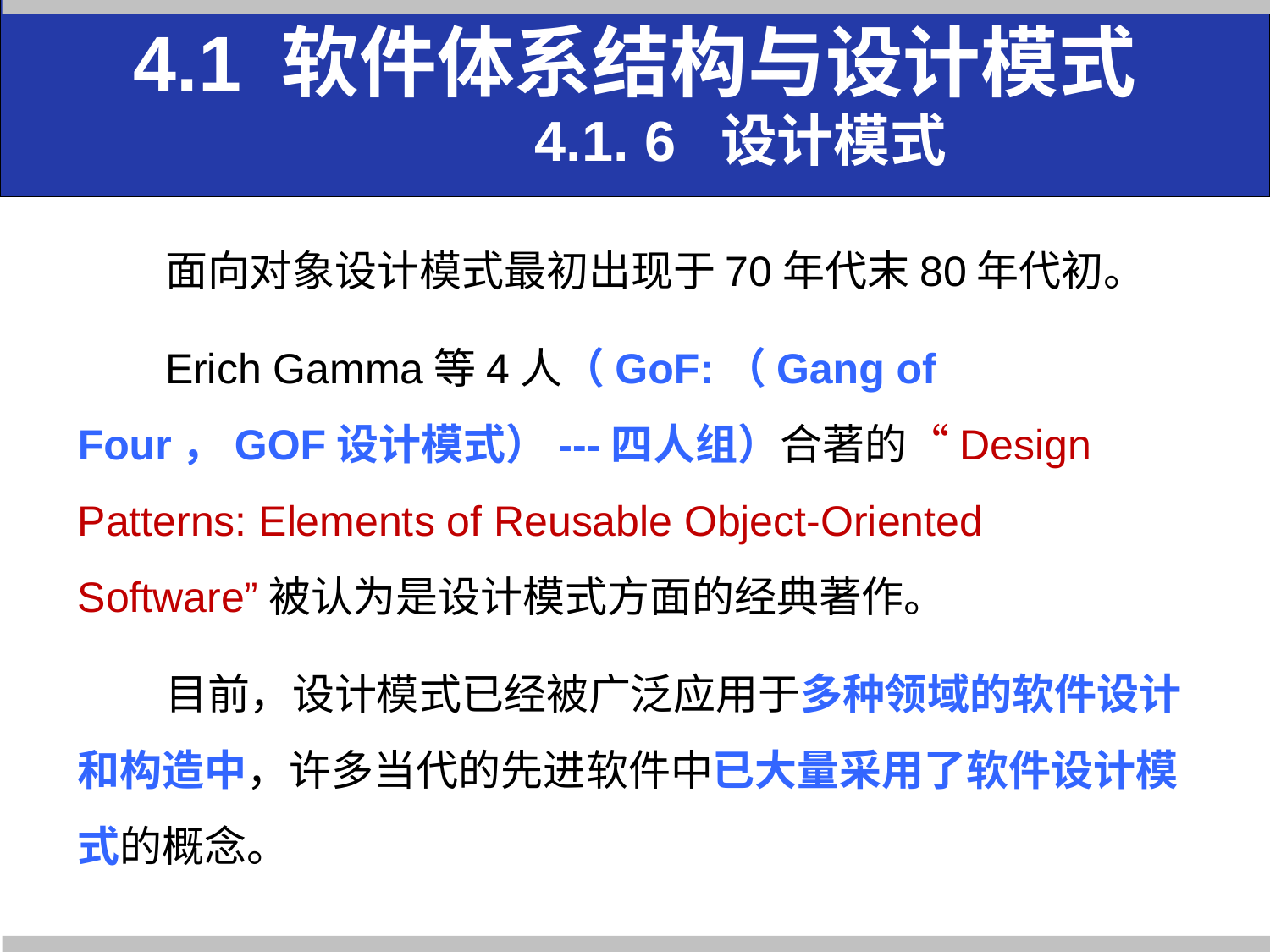

4.1 软件体系结构与设计模式
           4.1. 6  设计模式
面向对象设计模式最初出现于70年代末80年代初。
Erich Gamma等4人（GoF:（Gang of Four，GOF设计模式）---四人组）合著的“Design Patterns: Elements of Reusable Object-Oriented Software”被认为是设计模式方面的经典著作。
目前，设计模式已经被广泛应用于多种领域的软件设计和构造中，许多当代的先进软件中已大量采用了软件设计模式的概念。
449